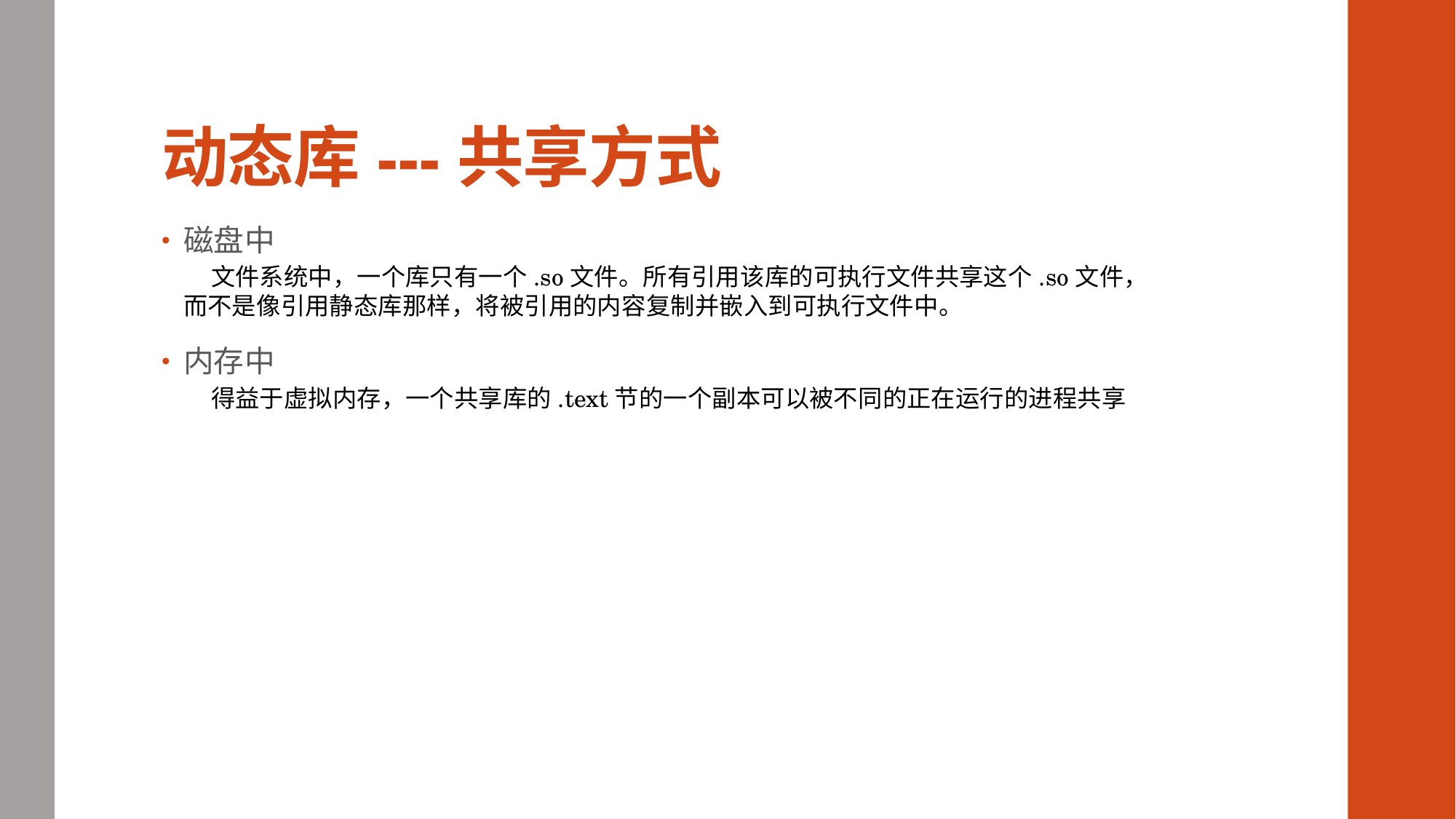

# 动态库---共享方式
磁盘中
    文件系统中，一个库只有一个.so文件。所有引用该库的可执行文件共享这个.so文件，而不是像引用静态库那样，将被引用的内容复制并嵌入到可执行文件中。
内存中
    得益于虚拟内存，一个共享库的.text节的一个副本可以被不同的正在运行的进程共享